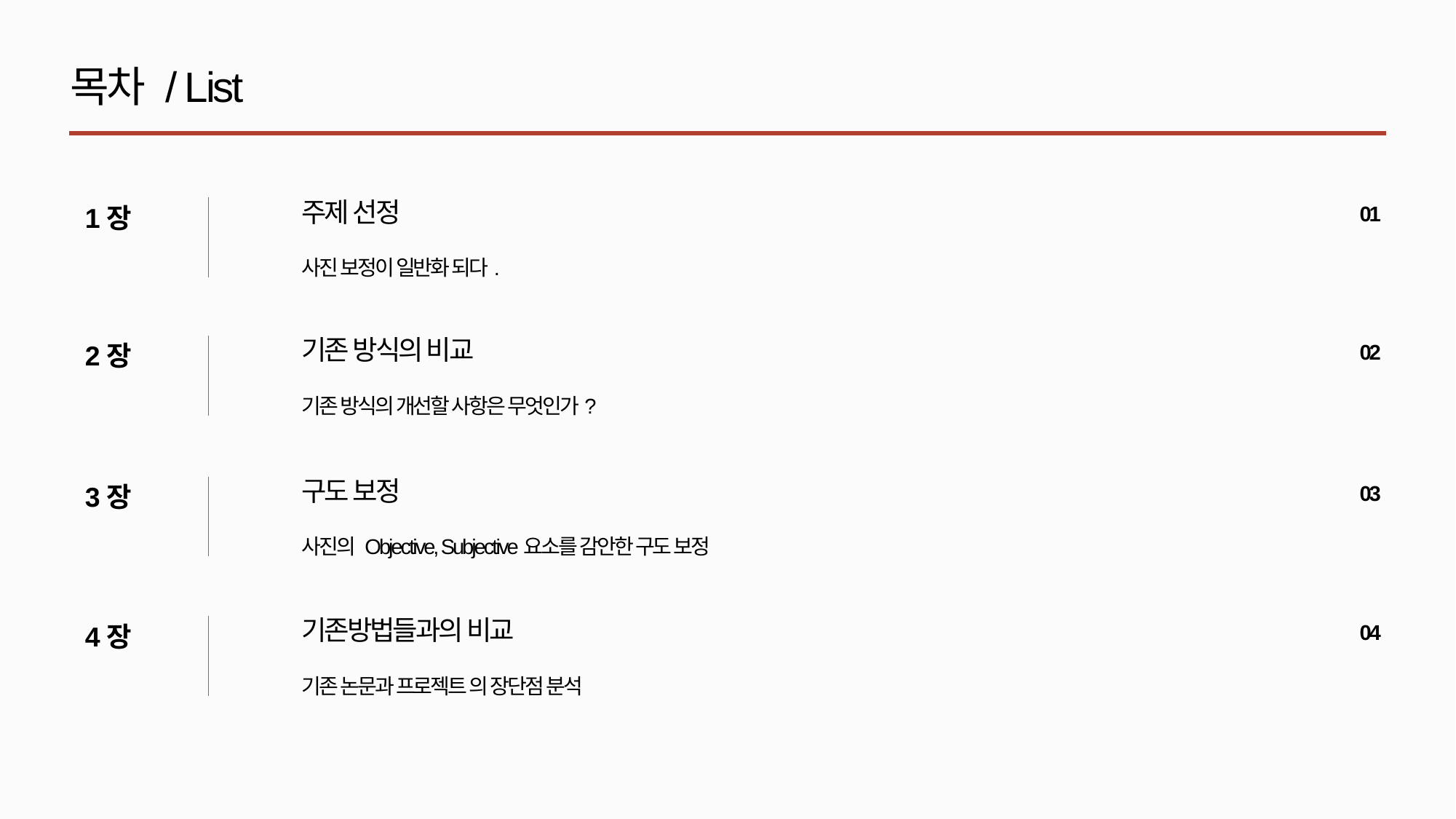

목차 / List
주제 선정
사진 보정이 일반화 되다.
1장
01
기존 방식의 비교
기존 방식의 개선할 사항은 무엇인가?
2장
02
구도 보정
사진의 Objective, Subjective요소를 감안한 구도 보정
3장
03
기존방법들과의 비교
기존 논문과 프로젝트 의 장단점 분석
4장
04